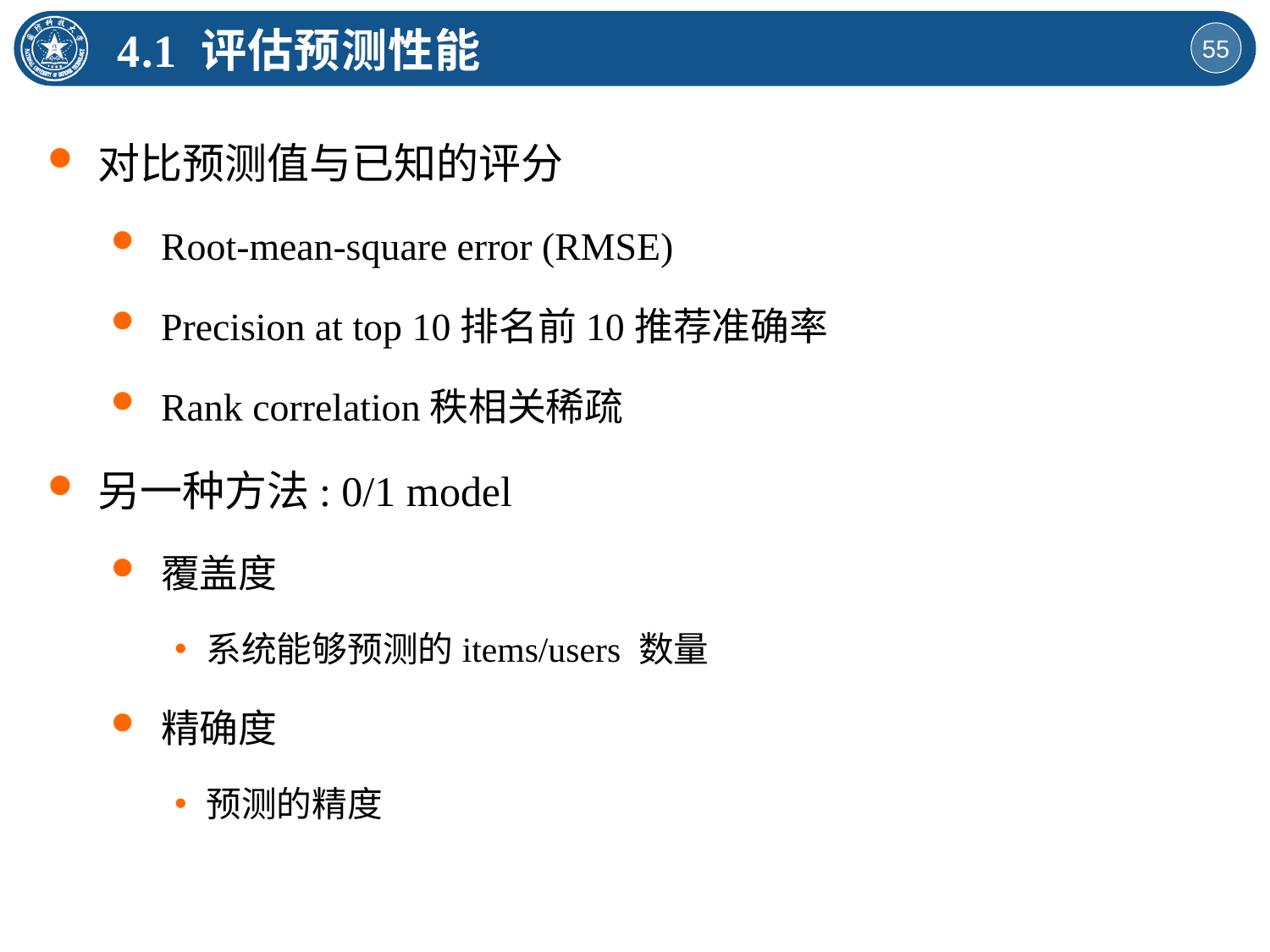

4.1 评估预测性能
对比预测值与已知的评分
Root-mean-square error (RMSE)
Precision at top 10排名前10推荐准确率
Rank correlation秩相关稀疏
另一种方法: 0/1 model
覆盖度
系统能够预测的items/users 数量
精确度
预测的精度